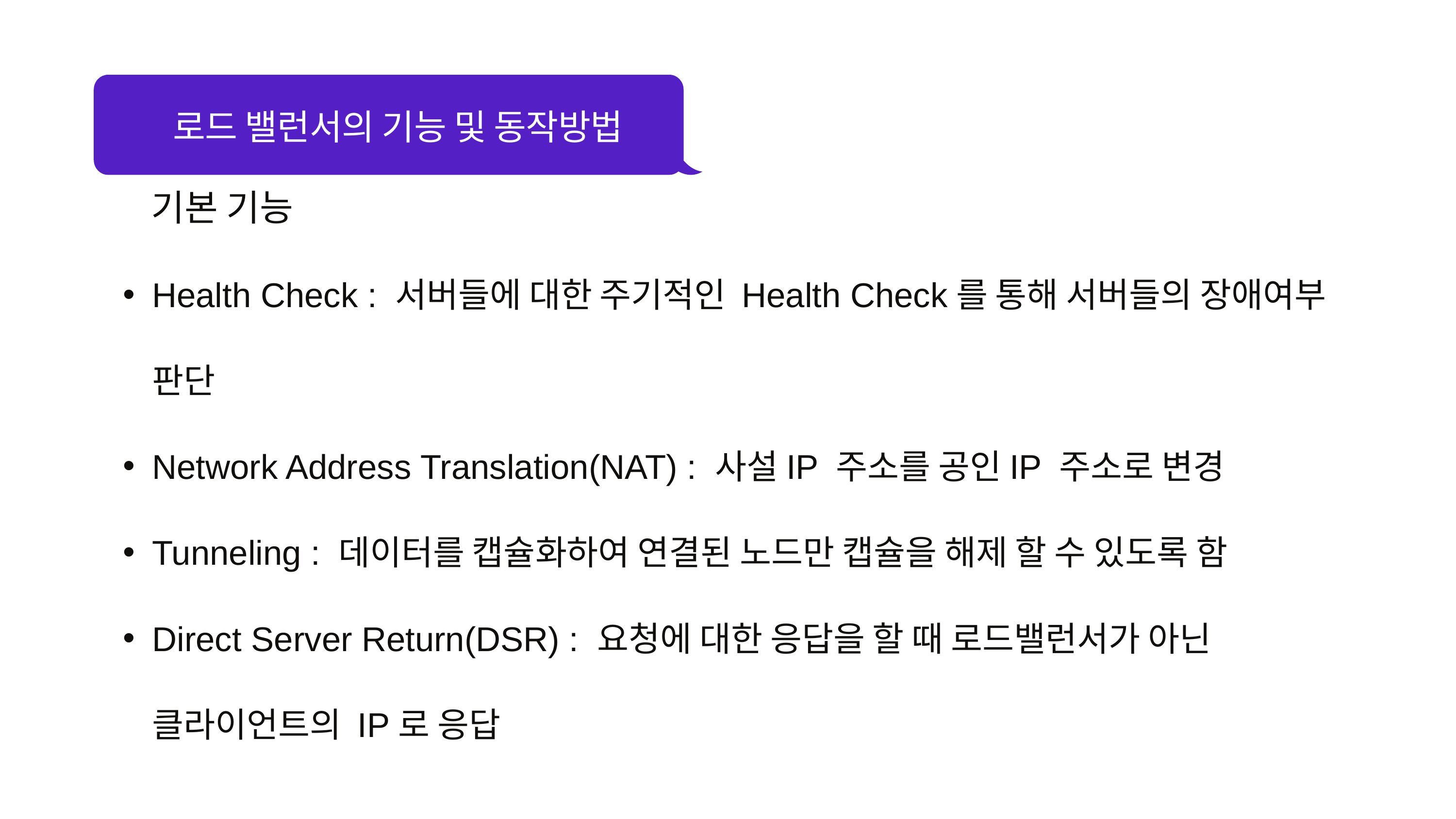

로드 밸런서의 기능 및 동작방법
      기본 기능
Health Check : 서버들에 대한 주기적인 Health Check를 통해 서버들의 장애여부 판단
Network Address Translation(NAT) : 사설IP 주소를 공인IP 주소로 변경
Tunneling : 데이터를 캡슐화하여 연결된 노드만 캡슐을 해제 할 수 있도록 함
Direct Server Return(DSR) : 요청에 대한 응답을 할 때 로드밸런서가 아닌 클라이언트의 IP로 응답